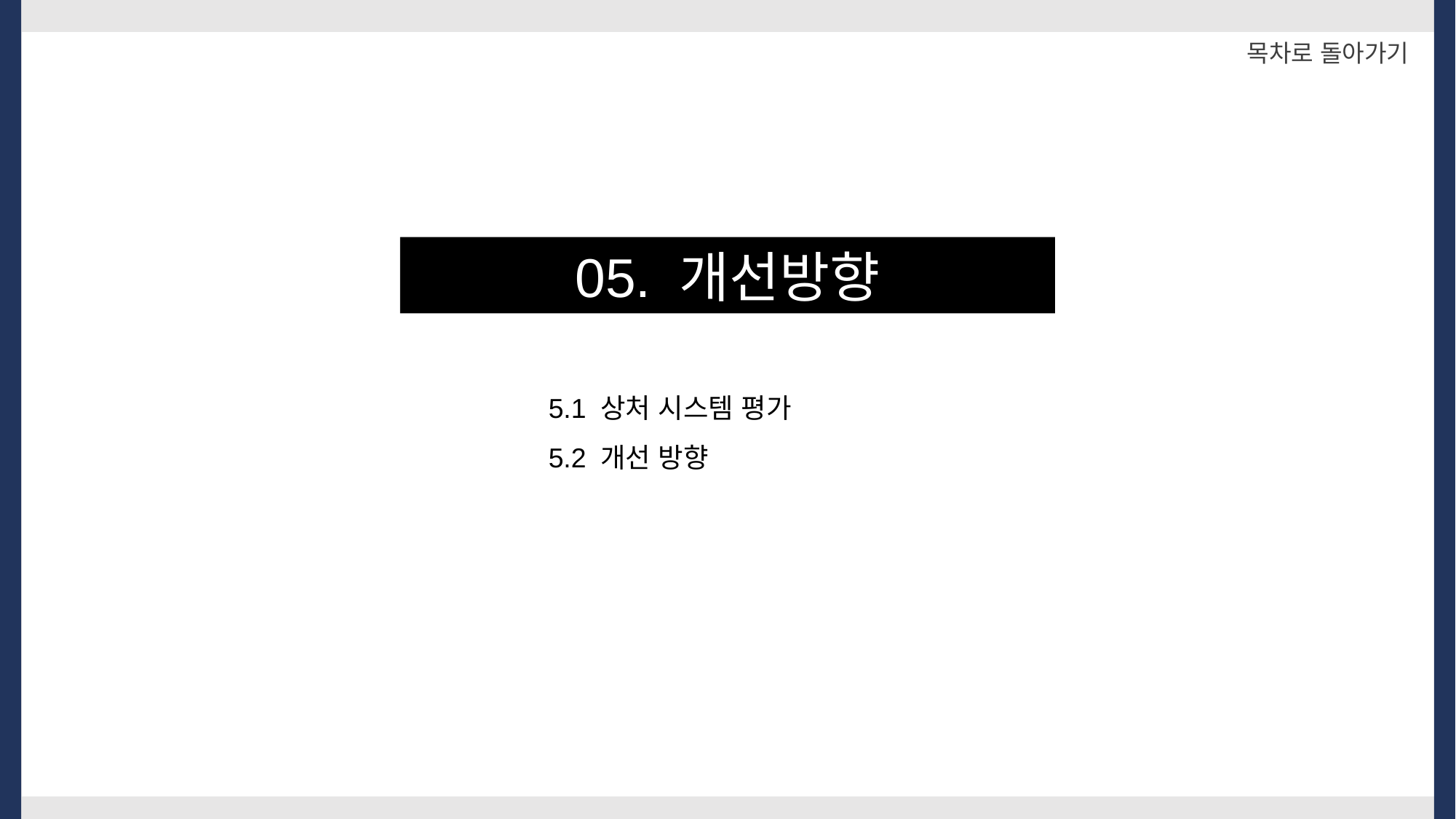

목차로 돌아가기
05. 개선방향
5.1 상처 시스템 평가
5.2 개선 방향